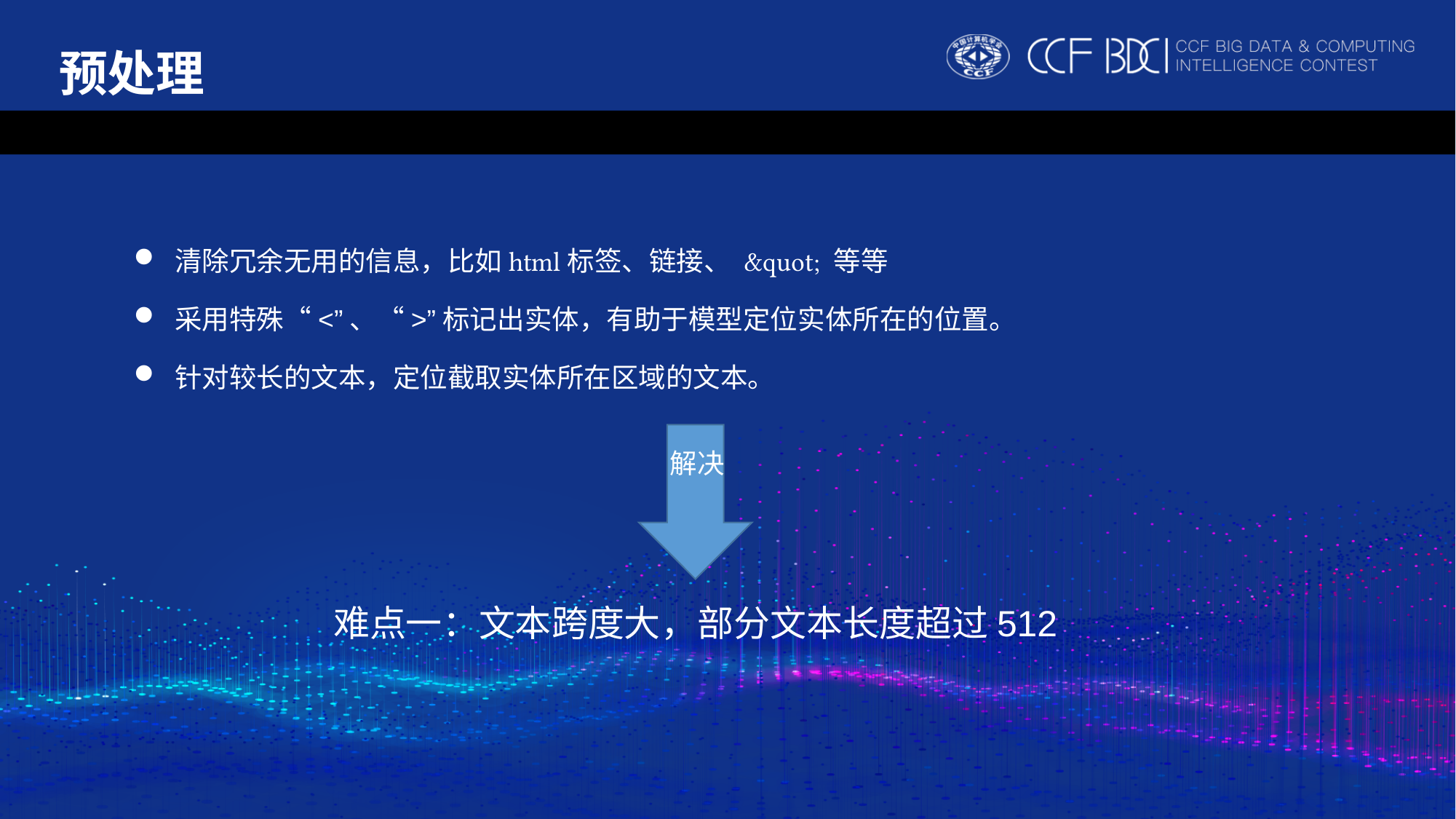

预处理

清除冗余无用的信息，比如html标签、链接、 &quot; 等等
采用特殊“<”、“>”标记出实体，有助于模型定位实体所在的位置。
针对较长的文本，定位截取实体所在区域的文本。

解决
难点一：文本跨度大，部分文本长度超过512